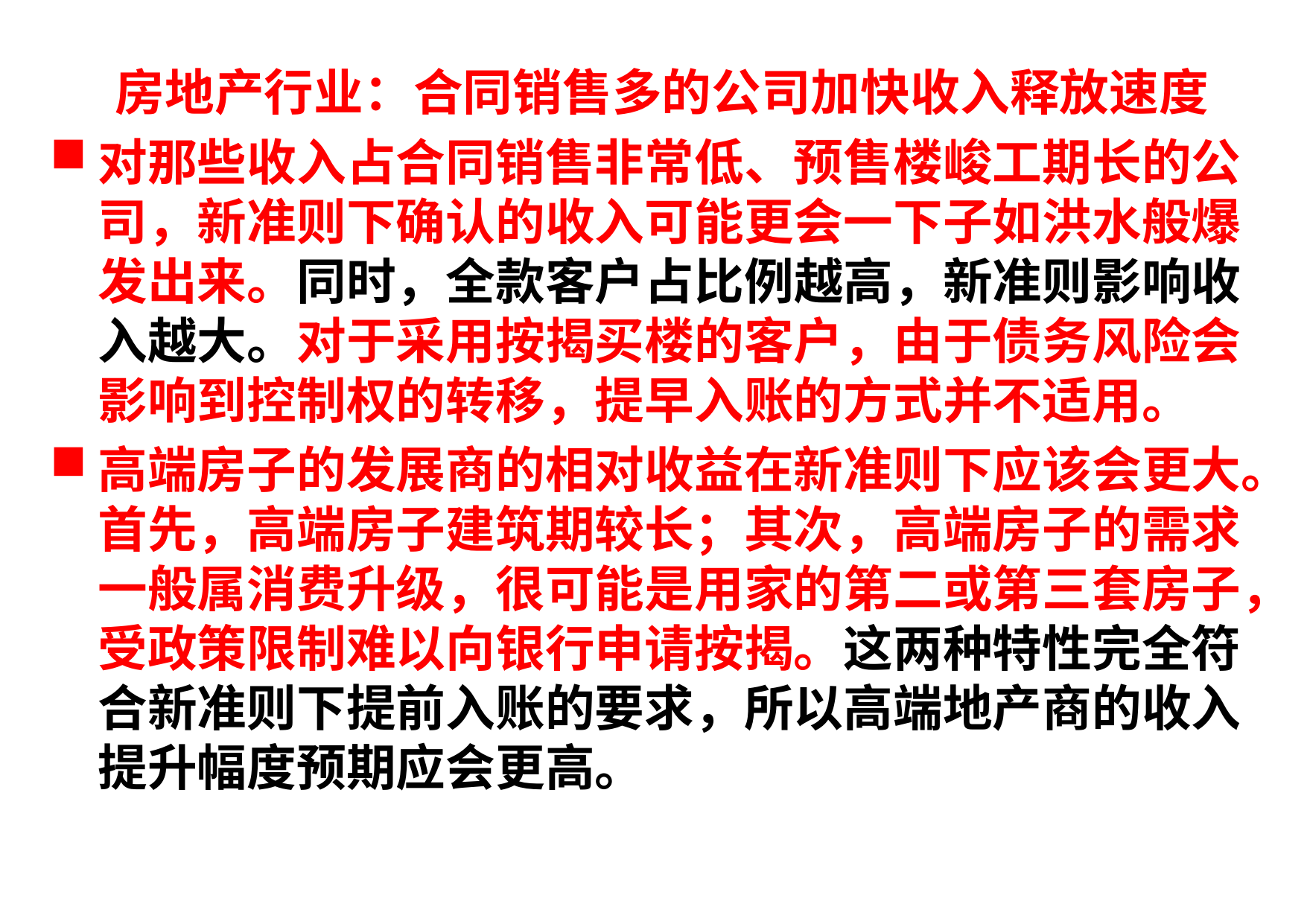

房地产行业：合同销售多的公司加快收入释放速度
对那些收入占合同销售非常低、预售楼峻工期长的公司，新准则下确认的收入可能更会一下子如洪水般爆发出来。同时，全款客户占比例越高，新准则影响收入越大。对于采用按揭买楼的客户，由于债务风险会影响到控制权的转移，提早入账的方式并不适用。
高端房子的发展商的相对收益在新准则下应该会更大。首先，高端房子建筑期较长；其次，高端房子的需求一般属消费升级，很可能是用家的第二或第三套房子，受政策限制难以向银行申请按揭。这两种特性完全符合新准则下提前入账的要求，所以高端地产商的收入提升幅度预期应会更高。

118